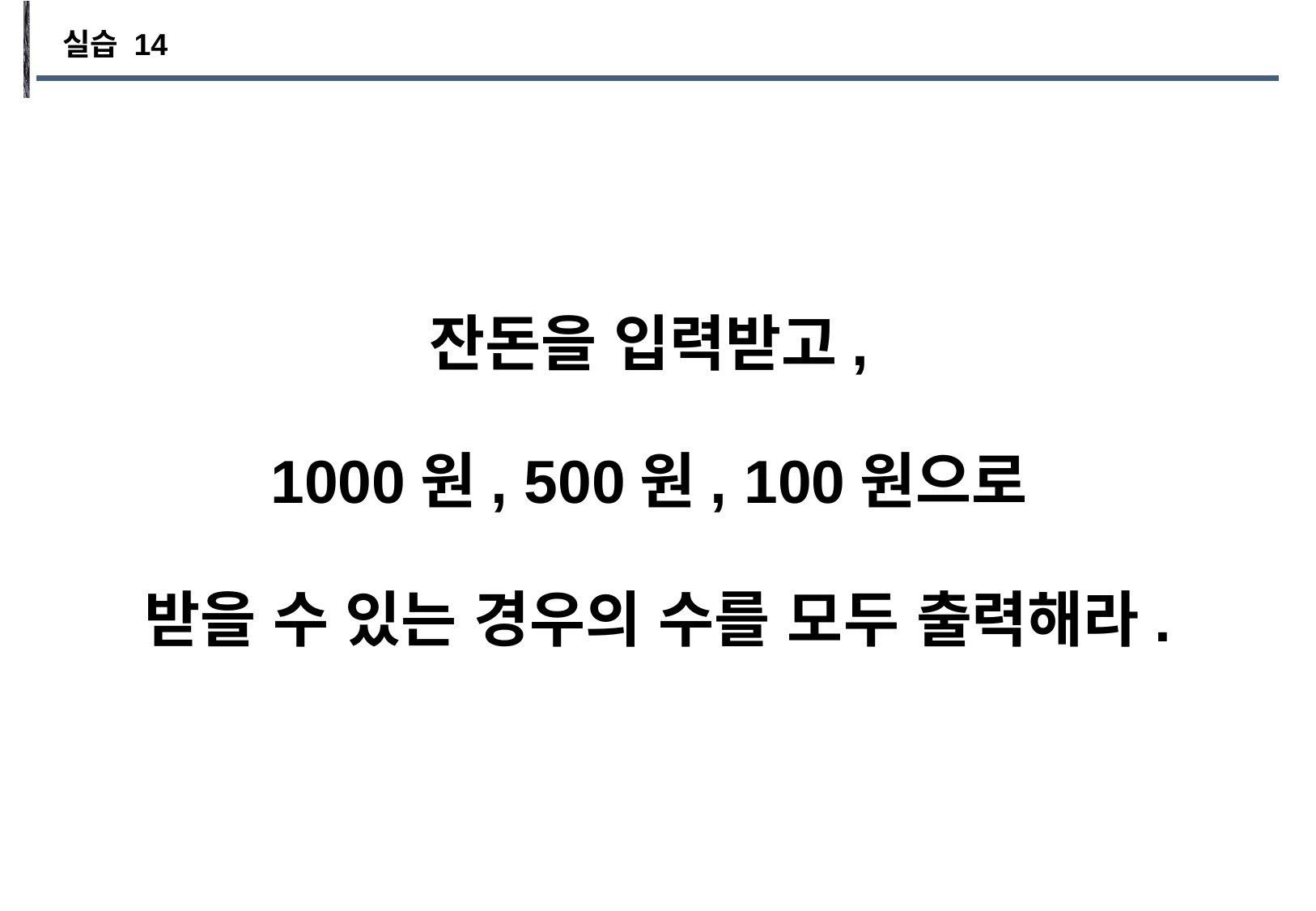

실습 14

잔돈을 입력받고,
1000원, 500원, 100원으로
받을 수 있는 경우의 수를 모두 출력해라.